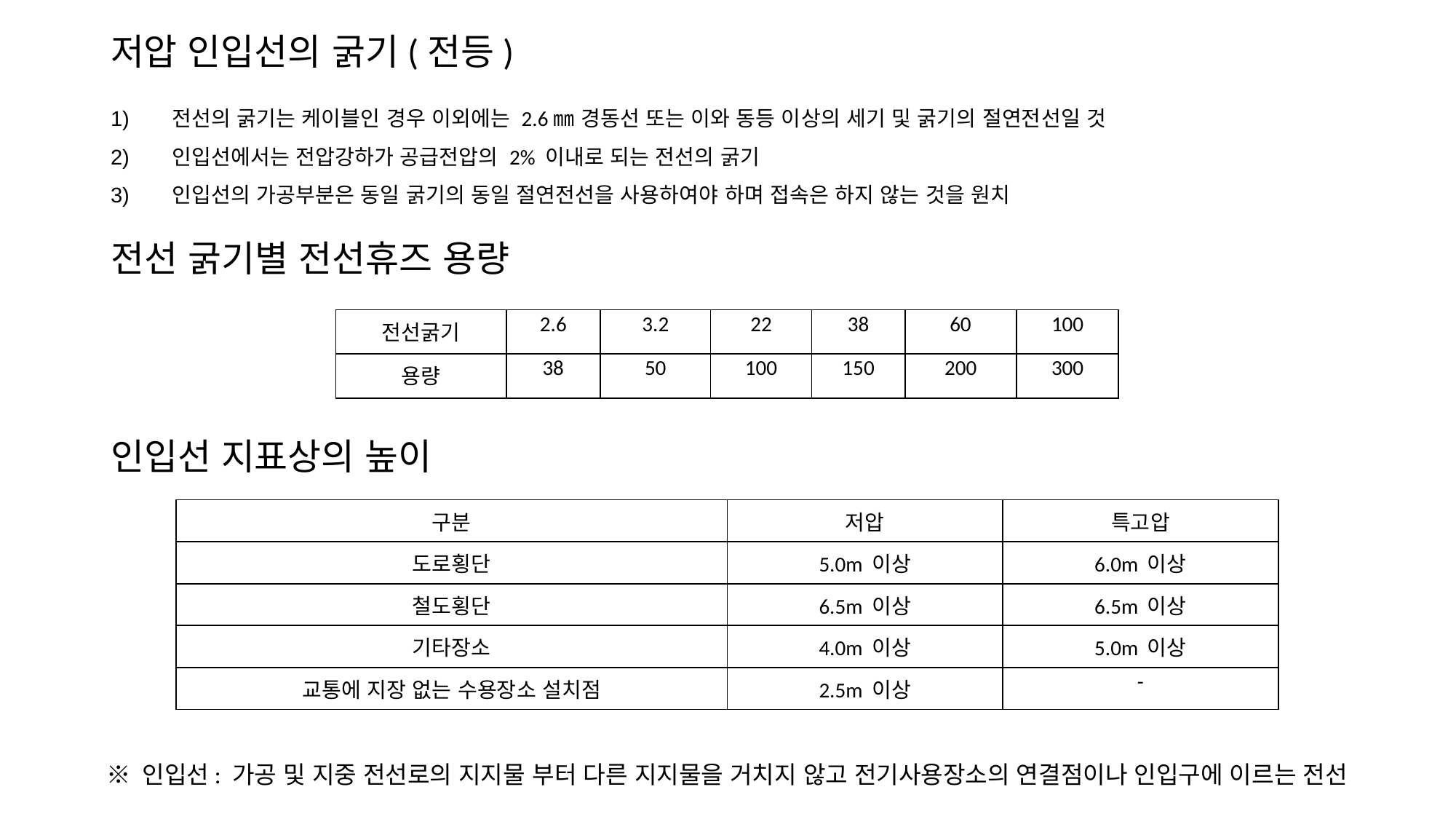

# 저압 인입선의 굵기(전등)
전선의 굵기는 케이블인 경우 이외에는 2.6㎜ 경동선 또는 이와 동등 이상의 세기 및 굵기의 절연전선일 것
인입선에서는 전압강하가 공급전압의 2% 이내로 되는 전선의 굵기
인입선의 가공부분은 동일 굵기의 동일 절연전선을 사용하여야 하며 접속은 하지 않는 것을 원치
전선 굵기별 전선휴즈 용량
| 전선굵기 | 2.6 | 3.2 | 22 | 38 | 60 | 100 |
| --- | --- | --- | --- | --- | --- | --- |
| 용량 | 38 | 50 | 100 | 150 | 200 | 300 |
인입선 지표상의 높이
| 구분 | 저압 | 특고압 |
| --- | --- | --- |
| 도로횡단 | 5.0m 이상 | 6.0m 이상 |
| 철도횡단 | 6.5m 이상 | 6.5m 이상 |
| 기타장소 | 4.0m 이상 | 5.0m 이상 |
| 교통에 지장 없는 수용장소 설치점 | 2.5m 이상 | - |
※ 인입선: 가공 및 지중 전선로의 지지물 부터 다른 지지물을 거치지 않고 전기사용장소의 연결점이나 인입구에 이르는 전선